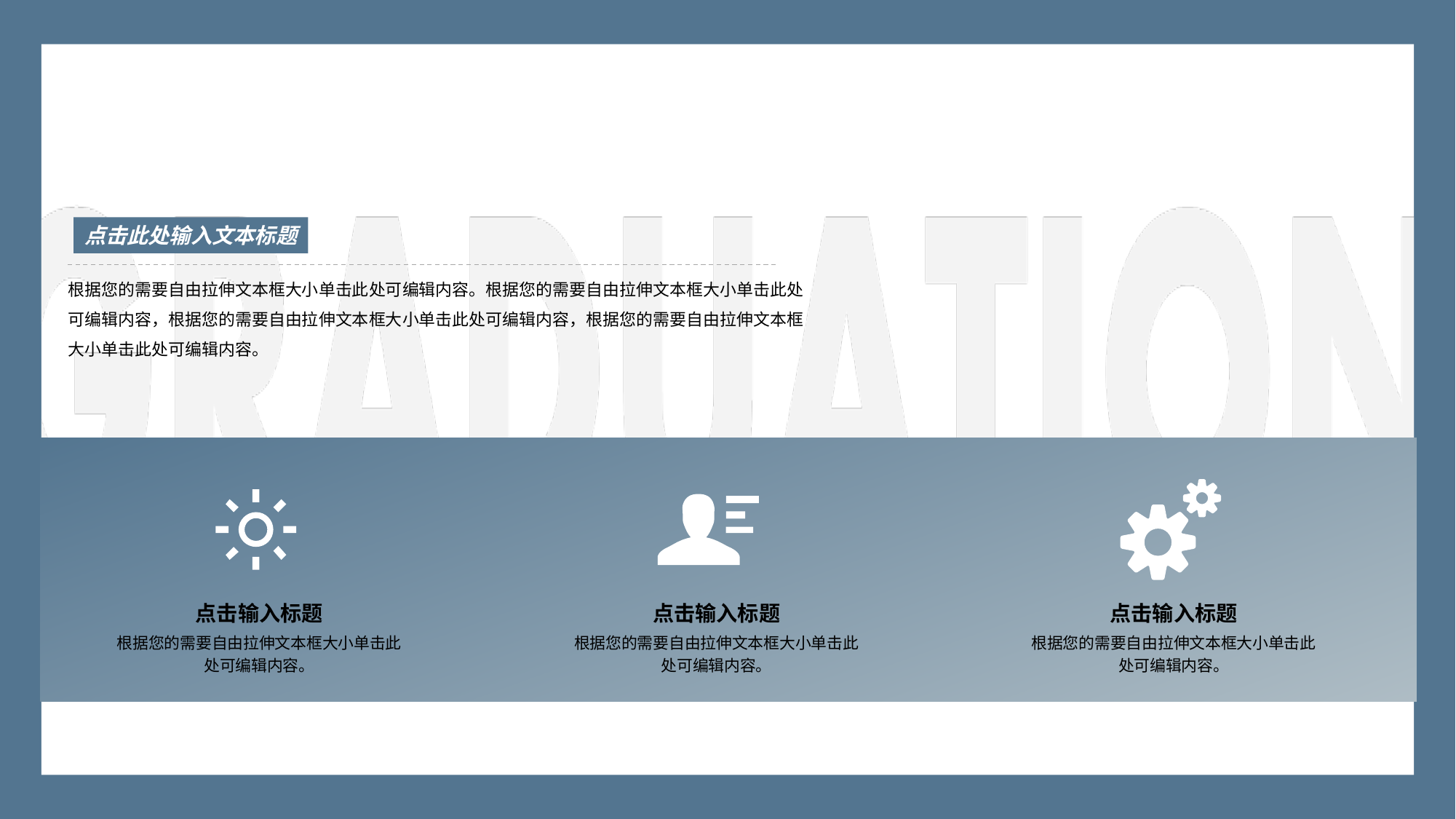

点击此处输入文本标题
根据您的需要自由拉伸文本框大小单击此处可编辑内容。根据您的需要自由拉伸文本框大小单击此处可编辑内容，根据您的需要自由拉伸文本框大小单击此处可编辑内容，根据您的需要自由拉伸文本框大小单击此处可编辑内容。

点击输入标题
根据您的需要自由拉伸文本框大小单击此处可编辑内容。
点击输入标题
根据您的需要自由拉伸文本框大小单击此处可编辑内容。
点击输入标题
根据您的需要自由拉伸文本框大小单击此处可编辑内容。